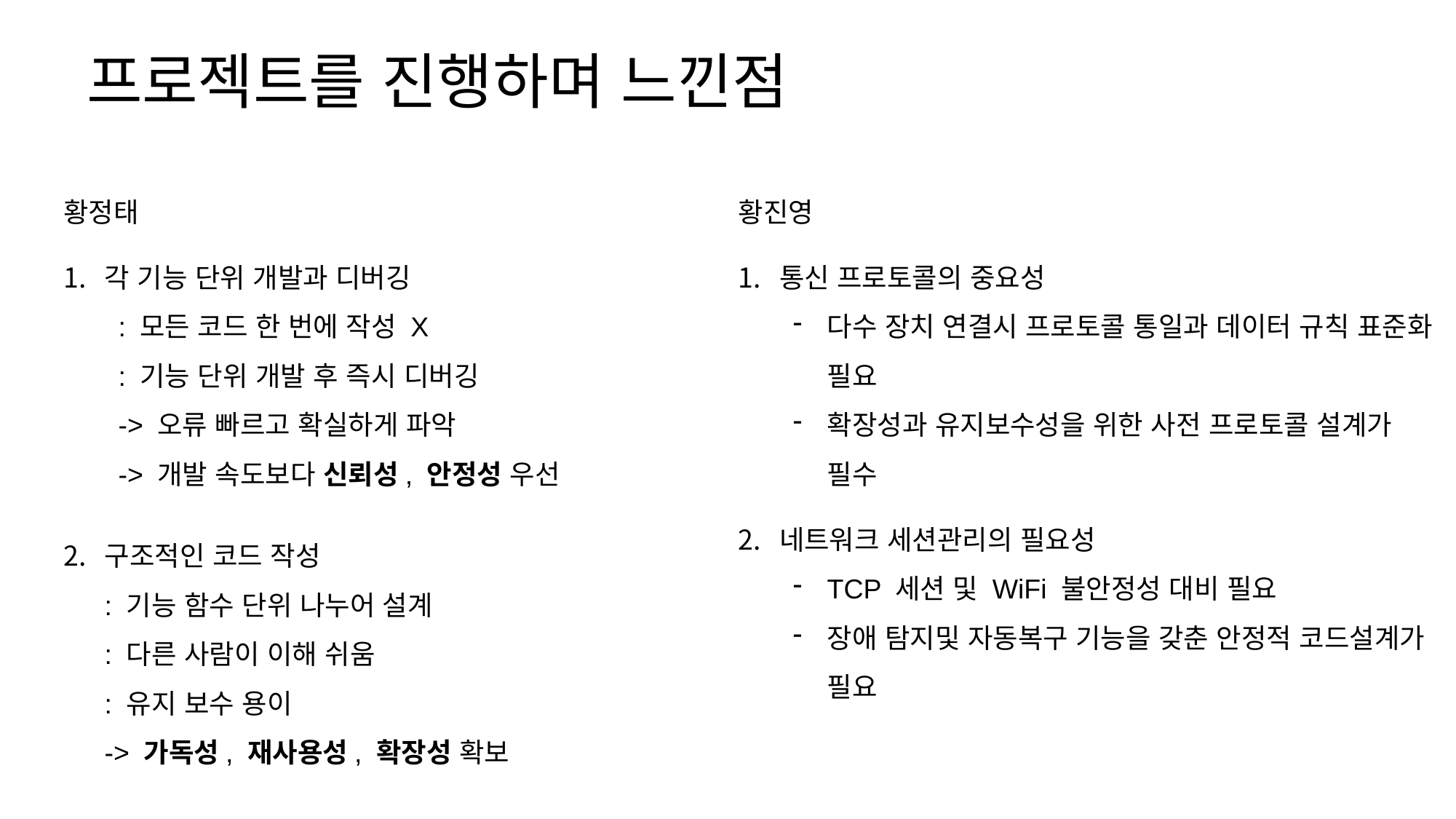

프로젝트를 진행하며 느낀점
황정태

각 기능 단위 개발과 디버깅
: 모든 코드 한 번에 작성 X
: 기능 단위 개발 후 즉시 디버깅
-> 오류 빠르고 확실하게 파악
-> 개발 속도보다 신뢰성, 안정성 우선

구조적인 코드 작성
: 기능 함수 단위 나누어 설계
: 다른 사람이 이해 쉬움
: 유지 보수 용이
-> 가독성, 재사용성, 확장성 확보
황진영

통신 프로토콜의 중요성
다수 장치 연결시 프로토콜 통일과 데이터 규칙 표준화 필요
확장성과 유지보수성을 위한 사전 프로토콜 설계가 필수

네트워크 세션관리의 필요성
TCP 세션 및 WiFi 불안정성 대비 필요
장애 탐지및 자동복구 기능을 갖춘 안정적 코드설계가 필요